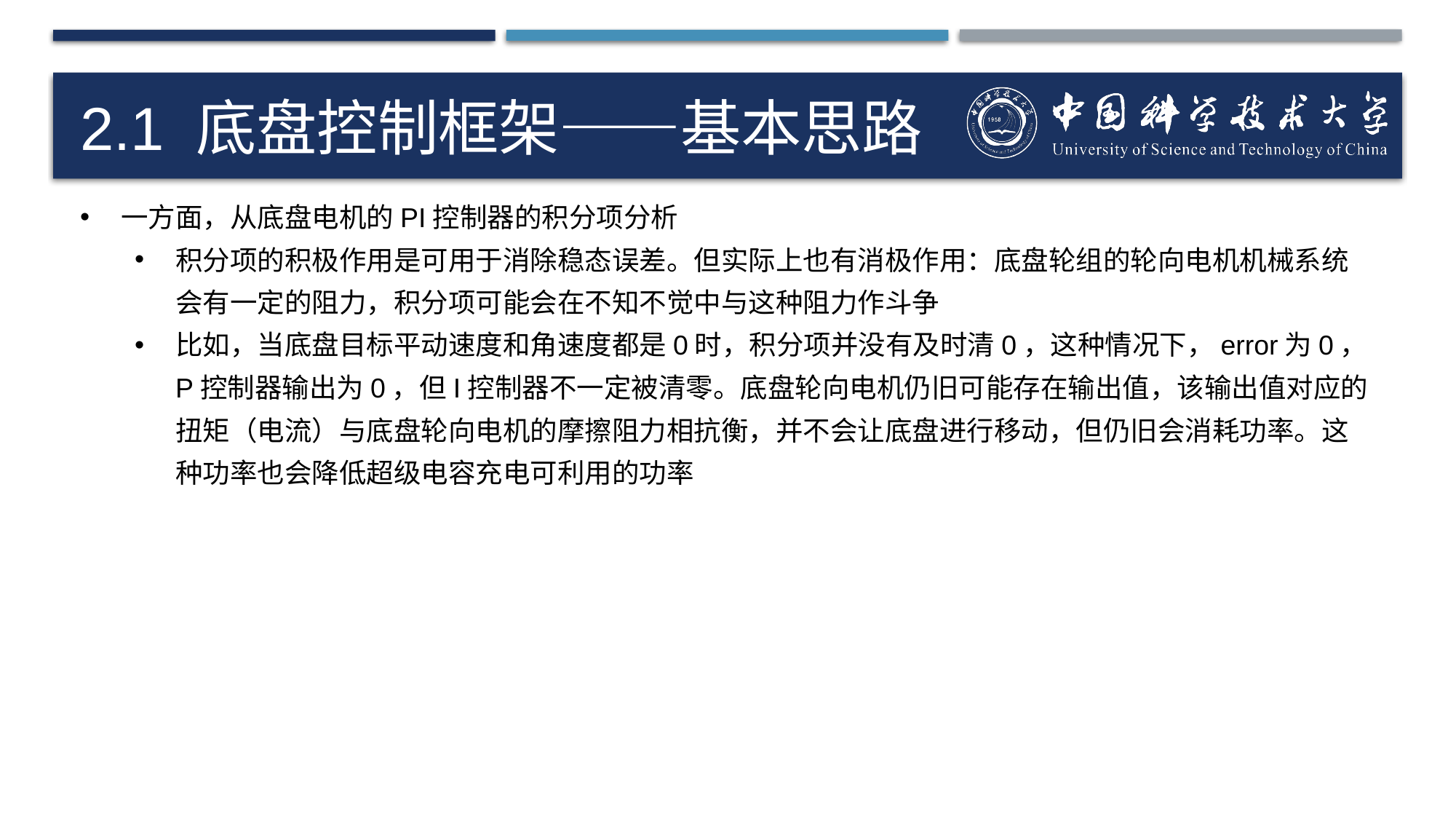

# 2.1 底盘控制框架——基本思路
一方面，从底盘电机的PI控制器的积分项分析
积分项的积极作用是可用于消除稳态误差。但实际上也有消极作用：底盘轮组的轮向电机机械系统会有一定的阻力，积分项可能会在不知不觉中与这种阻力作斗争
比如，当底盘目标平动速度和角速度都是0时，积分项并没有及时清0，这种情况下，error为0，P控制器输出为0，但I控制器不一定被清零。底盘轮向电机仍旧可能存在输出值，该输出值对应的扭矩（电流）与底盘轮向电机的摩擦阻力相抗衡，并不会让底盘进行移动，但仍旧会消耗功率。这种功率也会降低超级电容充电可利用的功率